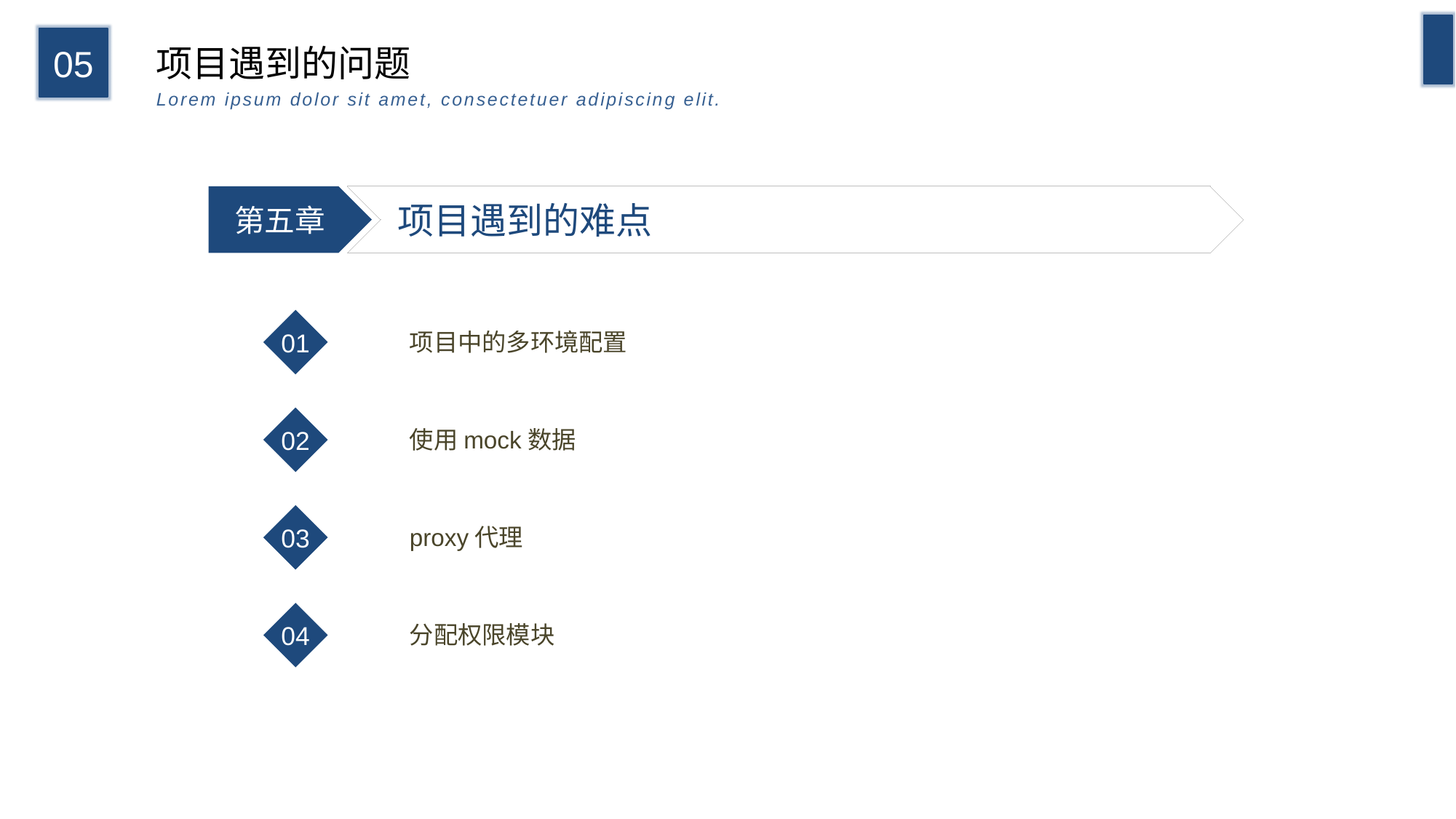

05
项目遇到的问题
Lorem ipsum dolor sit amet, consectetuer adipiscing elit.
项目遇到的难点
第五章
01
项目中的多环境配置
02
使用mock数据
03
proxy代理
04
分配权限模块